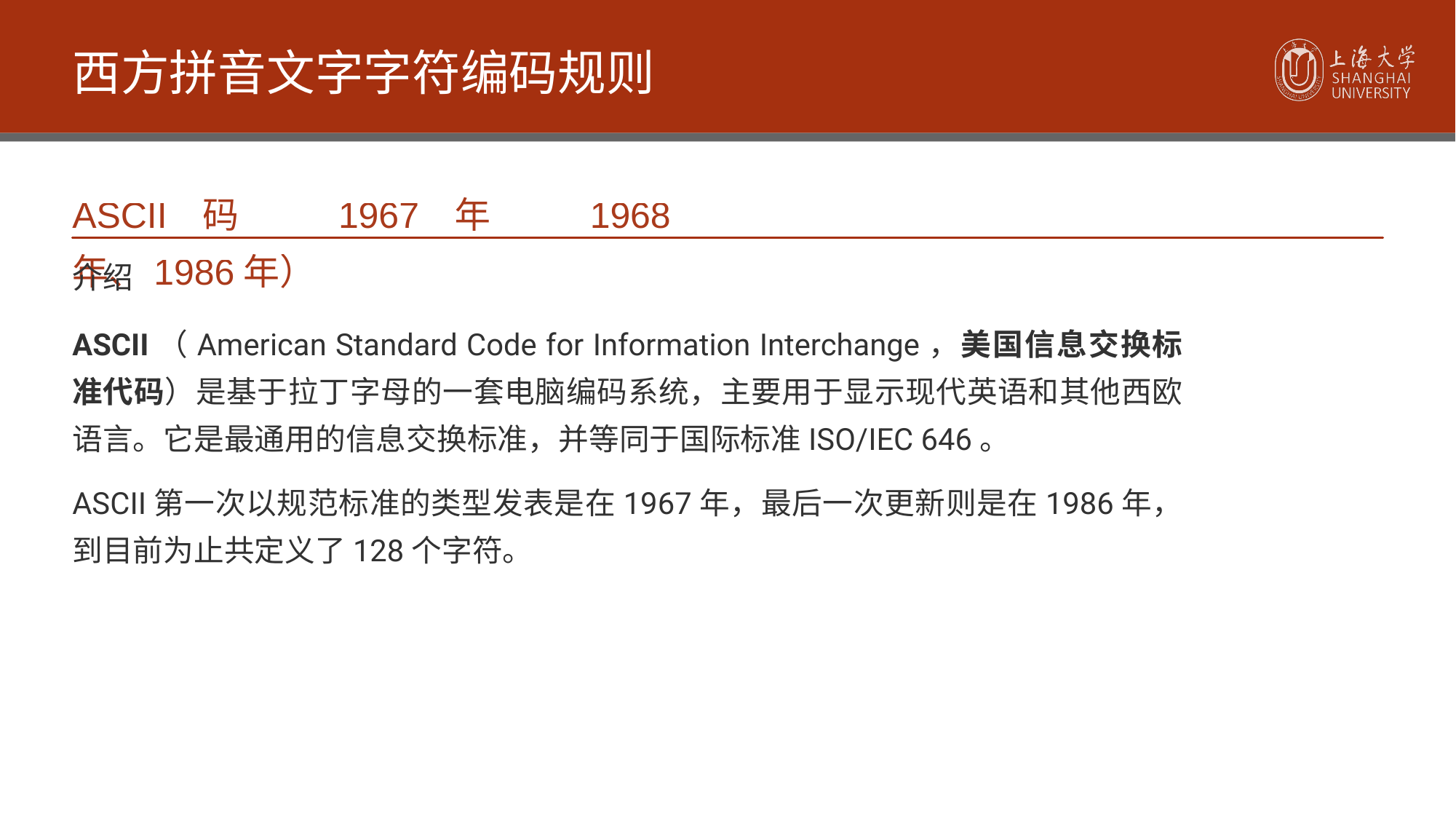

西方拼音文字字符编码规则
ASCII码（1967年、1968年、1986年）
介绍
ASCII（American Standard Code for Information Interchange，美国信息交换标准代码）是基于拉丁字母的一套电脑编码系统，主要用于显示现代英语和其他西欧语言。它是最通用的信息交换标准，并等同于国际标准ISO/IEC 646。
ASCII第一次以规范标准的类型发表是在1967年，最后一次更新则是在1986年，到目前为止共定义了128个字符。